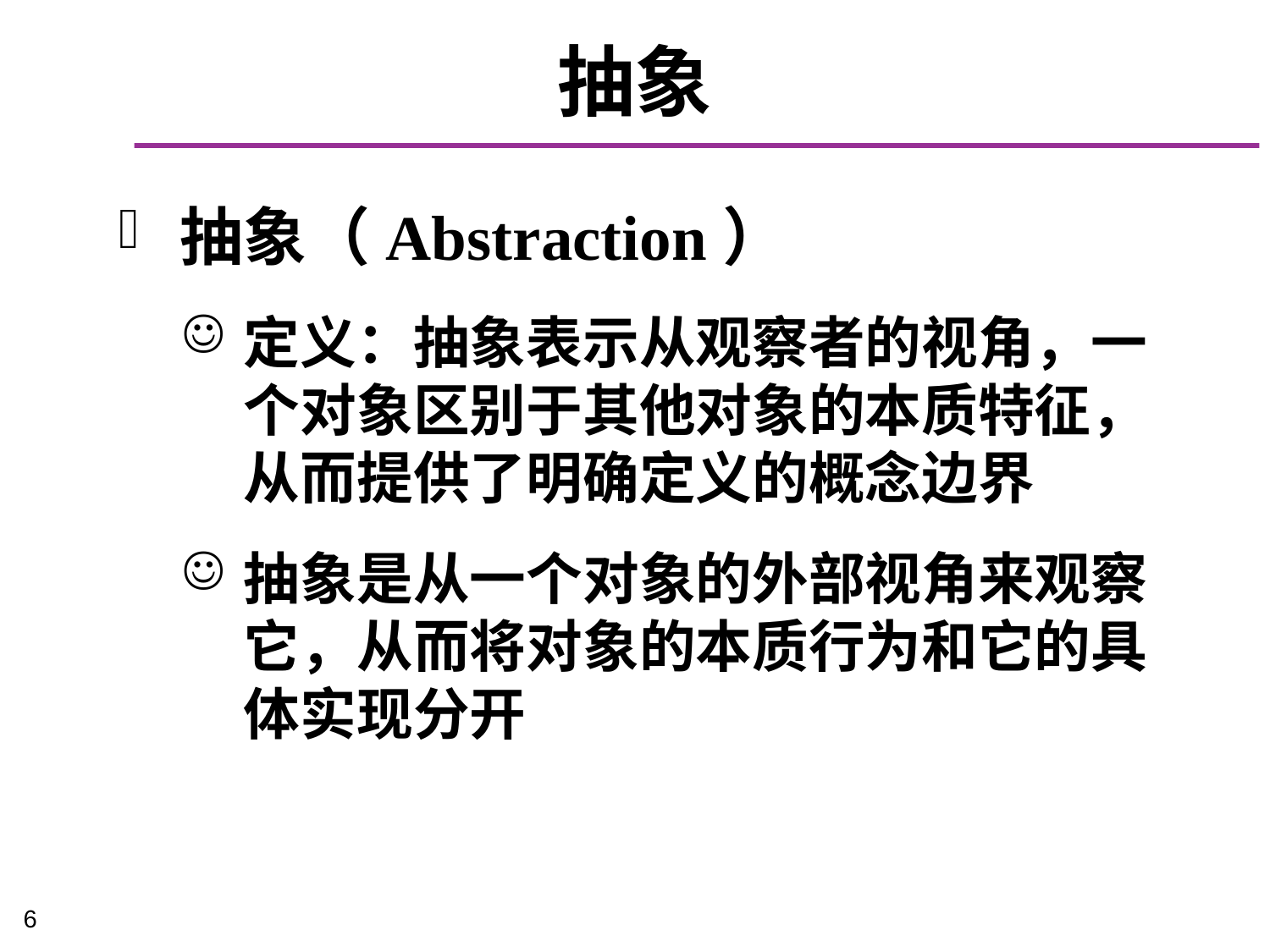

# 抽象
抽象（Abstraction）
定义：抽象表示从观察者的视角，一个对象区别于其他对象的本质特征，从而提供了明确定义的概念边界
抽象是从一个对象的外部视角来观察它，从而将对象的本质行为和它的具体实现分开
6